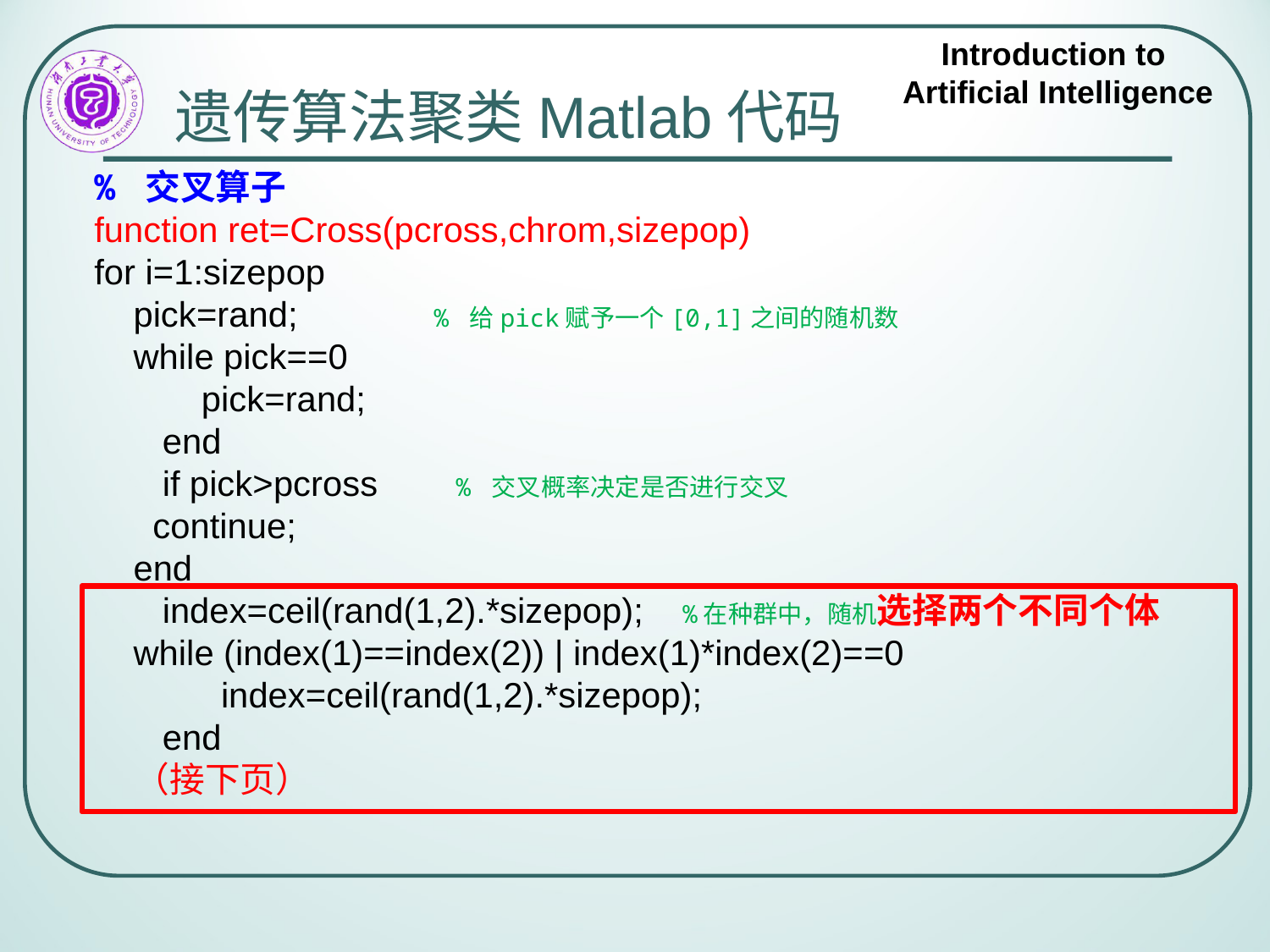

# 遗传算法聚类Matlab代码
% 交叉算子
function ret=Cross(pcross,chrom,sizepop)
for i=1:sizepop
    pick=rand;              % 给pick赋予一个[0,1]之间的随机数
    while pick==0
           pick=rand;
       end
       if pick>pcross        % 交叉概率决定是否进行交叉
      continue;
    end
       index=ceil(rand(1,2).*sizepop);    %在种群中，随机选择两个不同个体
    while (index(1)==index(2)) | index(1)*index(2)==0
             index=ceil(rand(1,2).*sizepop);
       end
    （接下页）